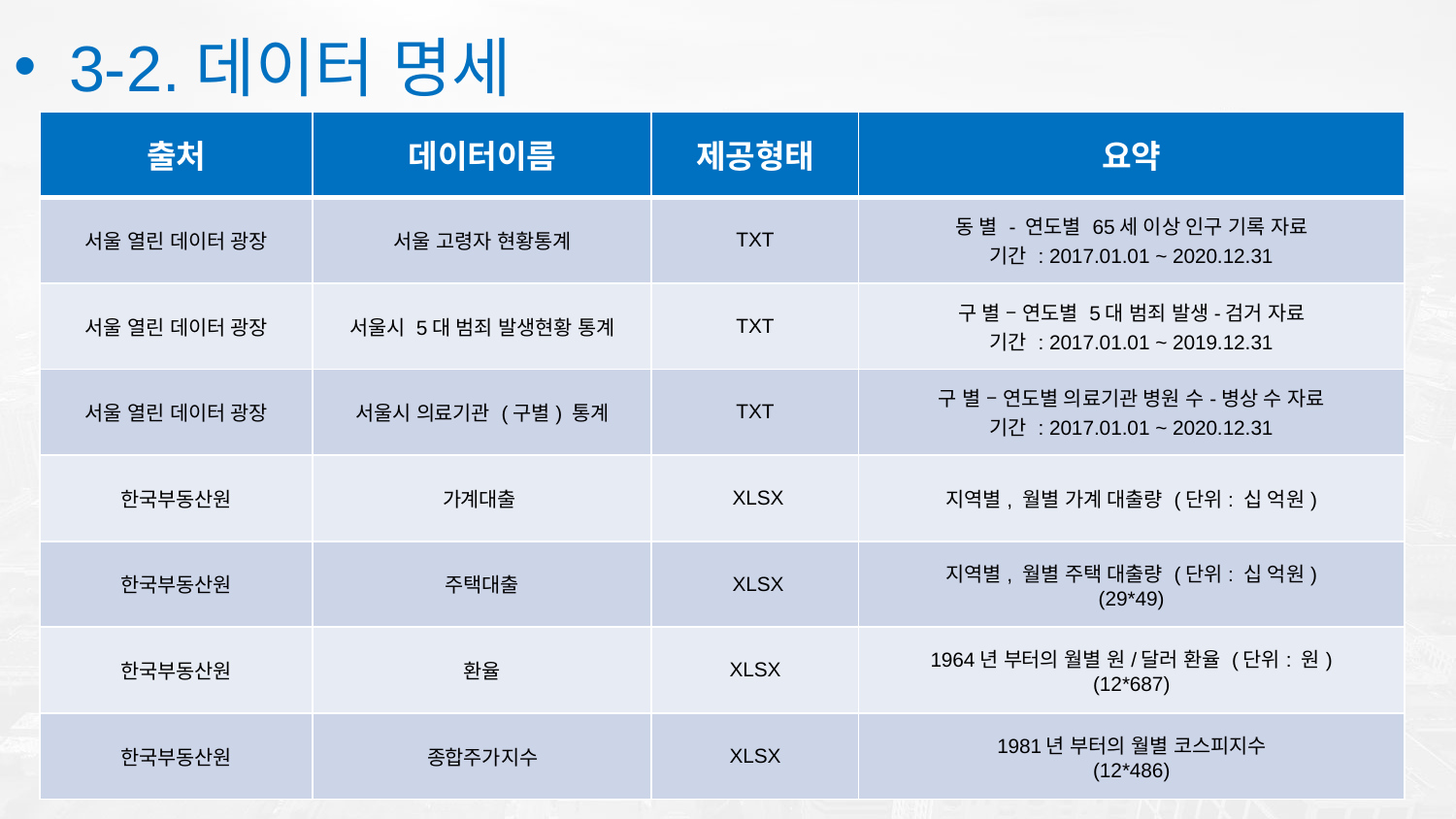

3-2.데이터 명세
| 출처 | 데이터이름 | 제공형태 | 요약 |
| --- | --- | --- | --- |
| 서울 열린 데이터 광장 | 서울 고령자 현황통계 | TXT | 동 별 - 연도별 65세 이상 인구 기록 자료 기간 : 2017.01.01 ~ 2020.12.31 |
| 서울 열린 데이터 광장 | 서울시 5대 범죄 발생현황 통계 | TXT | 구 별 – 연도별 5대 범죄 발생-검거 자료 기간 : 2017.01.01 ~ 2019.12.31 |
| 서울 열린 데이터 광장 | 서울시 의료기관 (구별) 통계 | TXT | 구 별 – 연도별 의료기관 병원 수-병상 수 자료 기간 : 2017.01.01 ~ 2020.12.31 |
| 한국부동산원 | 가계대출 | XLSX | 지역별, 월별 가계 대출량 (단위: 십 억원) |
| 한국부동산원 | 주택대출 | XLSX | 지역별, 월별 주택 대출량 (단위: 십 억원) (29\*49) |
| 한국부동산원 | 환율 | XLSX | 1964년 부터의 월별 원/달러 환율 (단위: 원) (12\*687) |
| 한국부동산원 | 종합주가지수 | XLSX | 1981년 부터의 월별 코스피지수 (12\*486) |